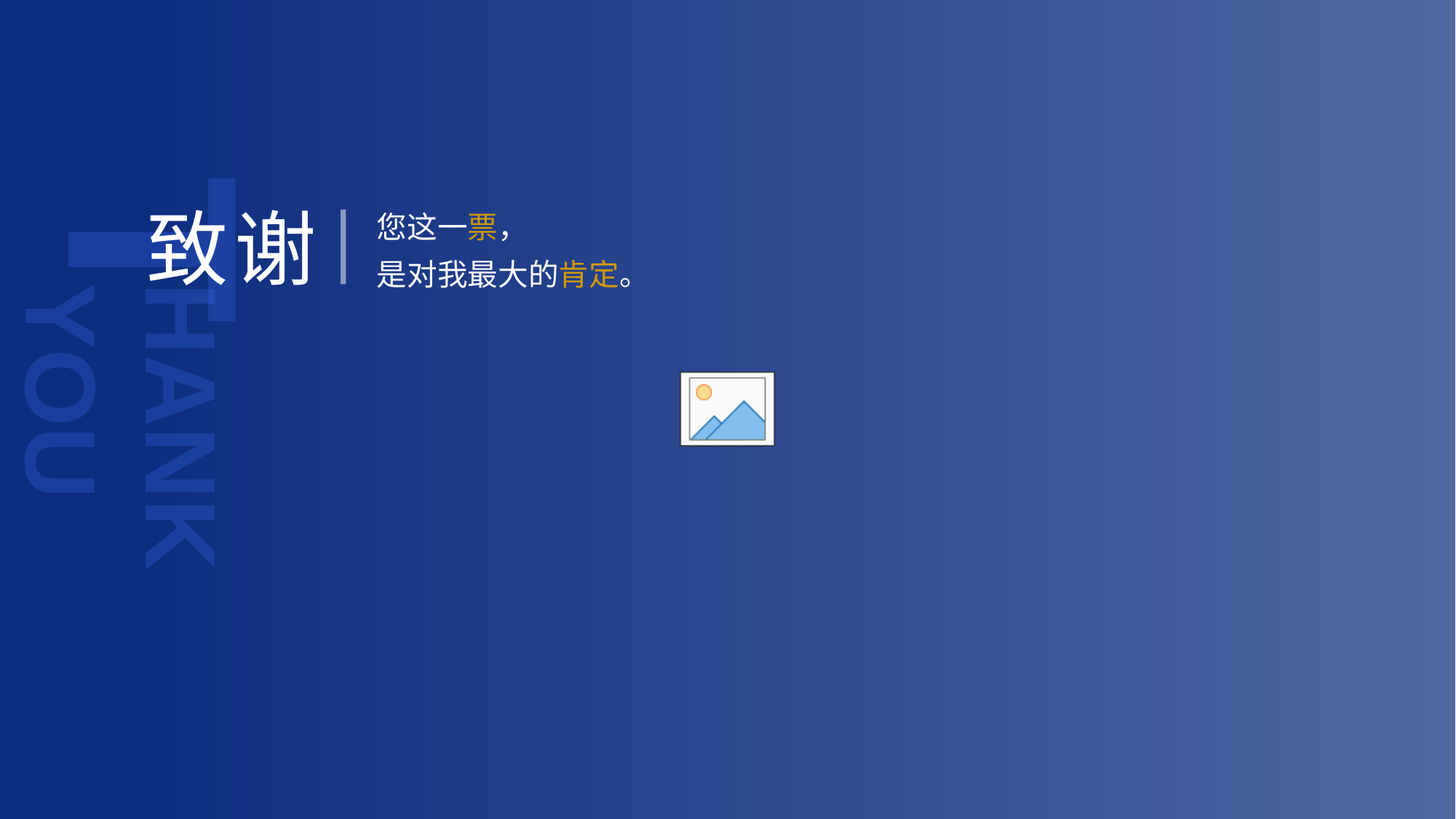

T
HANK  YOU
致谢
您这一票，
是对我最大的肯定。
第四章使用指南：替换图片
第四章使用指南：关于母版